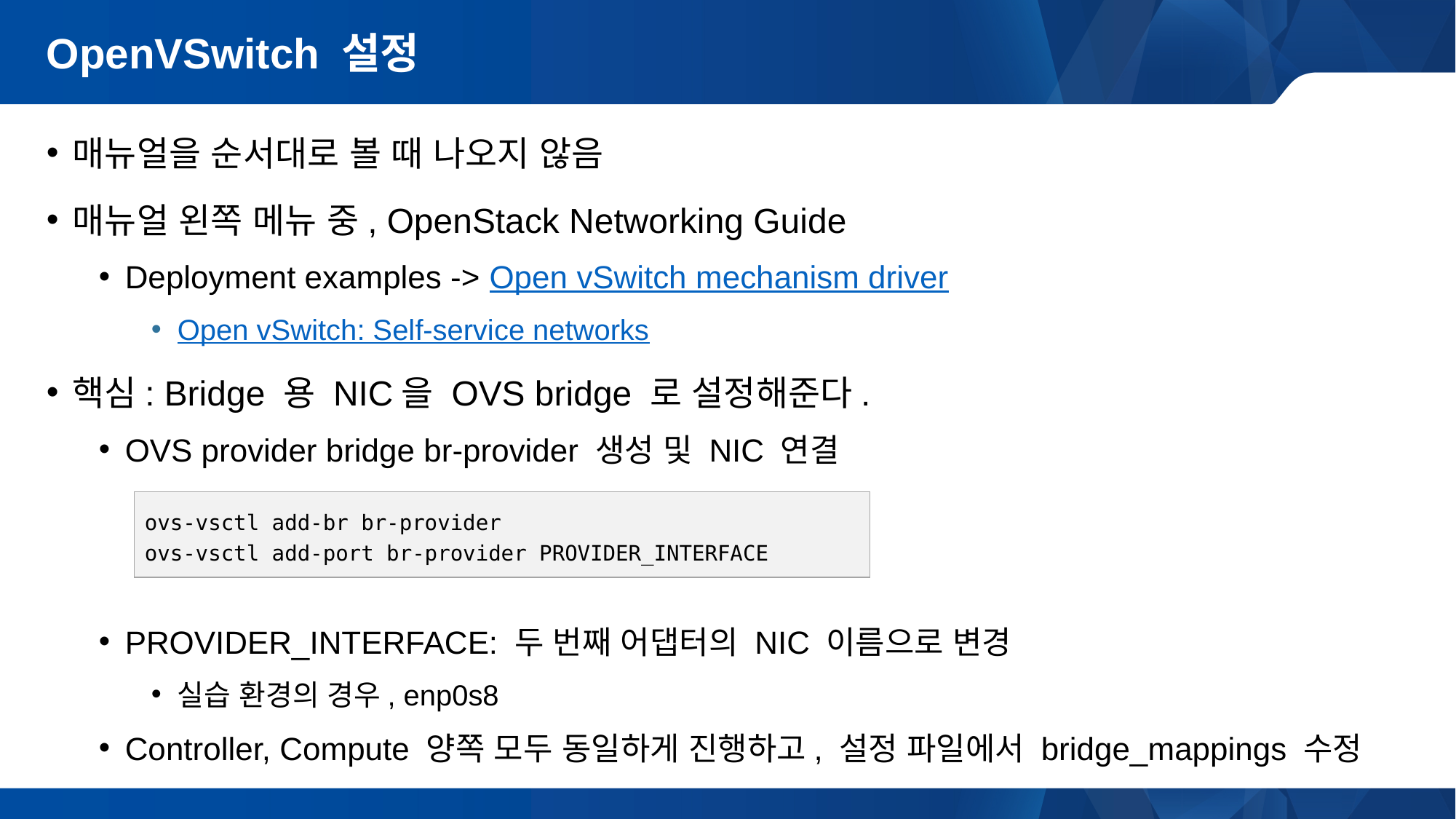

# OpenVSwitch 설정
매뉴얼을 순서대로 볼 때 나오지 않음
매뉴얼 왼쪽 메뉴 중, OpenStack Networking Guide
Deployment examples -> Open vSwitch mechanism driver
Open vSwitch: Self-service networks
핵심: Bridge 용 NIC을 OVS bridge 로 설정해준다.
OVS provider bridge br-provider 생성 및 NIC 연결

PROVIDER_INTERFACE: 두 번째 어댑터의 NIC 이름으로 변경
실습 환경의 경우, enp0s8
Controller, Compute 양쪽 모두 동일하게 진행하고, 설정 파일에서 bridge_mappings 수정

ovs-vsctl add-br br-provider
ovs-vsctl add-port br-provider PROVIDER_INTERFACE